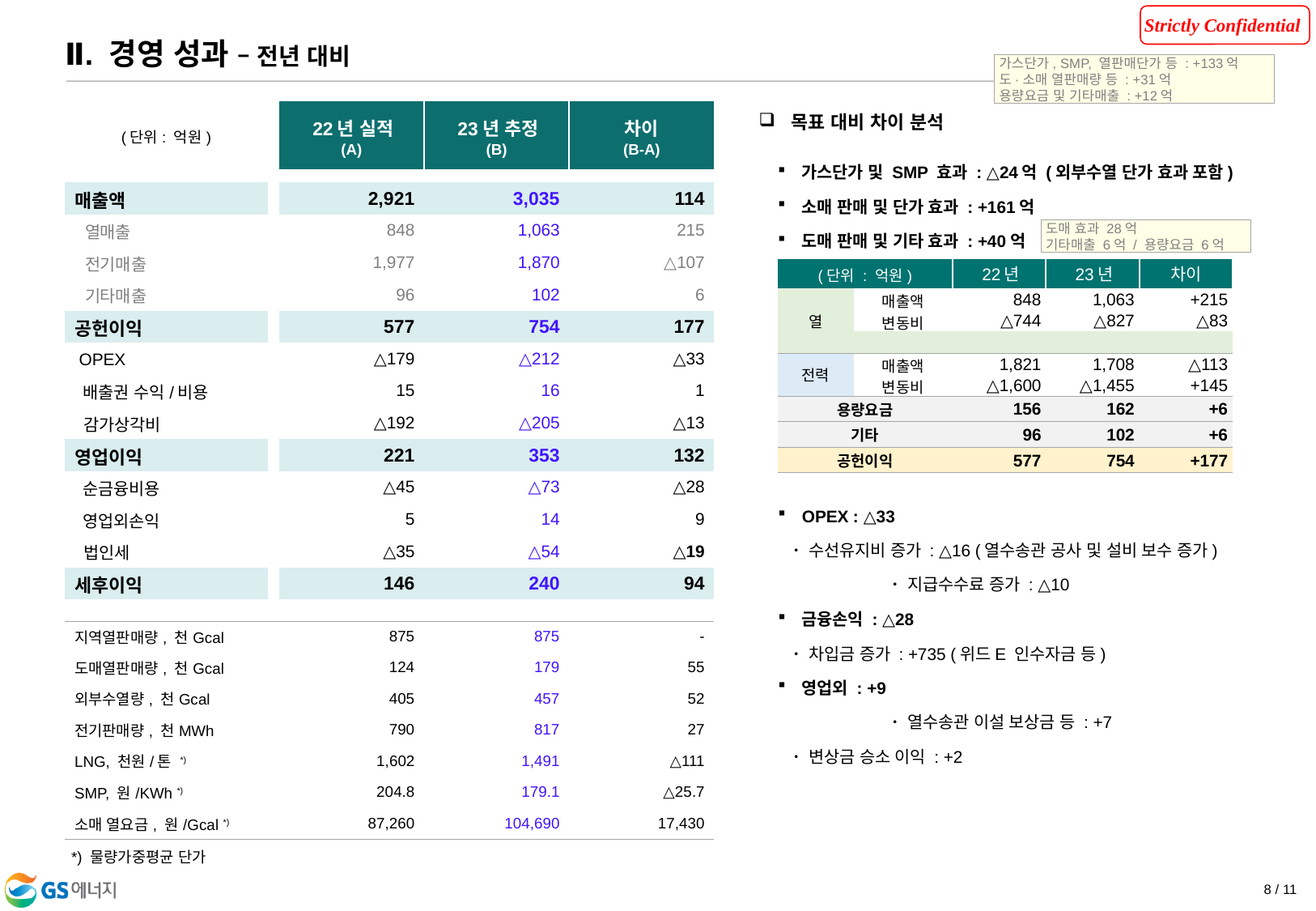

Ⅱ. 경영 성과 – 전년 대비
가스단가, SMP, 열판매단가 등 : +133억
도·소매 열판매량 등 : +31억
용량요금 및 기타매출 : +12억
 목표 대비 차이 분석
| (단위: 억원) |  | '22년 실적 (A) | '23년 추정 (B) | 차이 (B-A) |
| --- | --- | --- | --- | --- |
|  |  |  |  |  |
|  |  |  |  |  |
| 매출액 |  | 2,921 | 3,035 | 114 |
| 열매출 |  | 848 | 1,063 | 215 |
| 전기매출 |  | 1,977 | 1,870 | △107 |
| 기타매출 |  | 96 | 102 | 6 |
| 공헌이익 |  | 577 | 754 | 177 |
| OPEX |  | △179 | △212 | △33 |
| 배출권 수익/비용 |  | 15 | 16 | 1 |
| 감가상각비 |  | △192 | △205 | △13 |
| 영업이익 |  | 221 | 353 | 132 |
| 순금융비용 |  | △45 | △73 | △28 |
| 영업외손익 |  | 5 | 14 | 9 |
| 법인세 |  | △35 | △54 | △19 |
| 세후이익 |  | 146 | 240 | 94 |
|  |  |  |  |  |
| 지역열판매량, 천Gcal |  | 875 | 875 | - |
| 도매열판매량, 천Gcal |  | 124 | 179 | 55 |
| 외부수열량, 천Gcal |  | 405 | 457 | 52 |
| 전기판매량, 천MWh |  | 790 | 817 | 27 |
| LNG, 천원/톤 \*) |  | 1,602 | 1,491 | △111 |
| SMP, 원/KWh \*) |  | 204.8 | 179.1 | △25.7 |
| 소매 열요금, 원/Gcal \*) |  | 87,260 | 104,690 | 17,430 |
가스단가 및 SMP 효과 : △24억 (외부수열 단가 효과 포함)
소매 판매 및 단가 효과 : +161억
도매 판매 및 기타 효과 : +40억
도매 효과 28억
기타매출 6억 / 용량요금 6억
| (단위 : 억원) |  | '22년 | '23년 | 차이 |
| --- | --- | --- | --- | --- |
| 열 | 매출액 | 848 | 1,063 | +215 |
|  | 변동비 | △744 | △827 | △83 |
|  |  |  |  |  |
| 전력 | 매출액 | 1,821 | 1,708 | △113 |
|  | 변동비 | △1,600 | △1,455 | +145 |
| 용량요금 |  | 156 | 162 | +6 |
| 기타 |  | 96 | 102 | +6 |
| 공헌이익 |  | 577 | 754 | +177 |
OPEX : △33
    ㆍ 수선유지비 증가 : △16 (열수송관 공사 및 설비 보수 증가)
	ㆍ 지급수수료 증가 : △10
금융손익 : △28
    ㆍ 차입금 증가 : +735 (위드E 인수자금 등)
영업외 : +9
	ㆍ 열수송관 이설 보상금 등 : +7
    ㆍ 변상금 승소 이익 : +2
*) 물량가중평균 단가